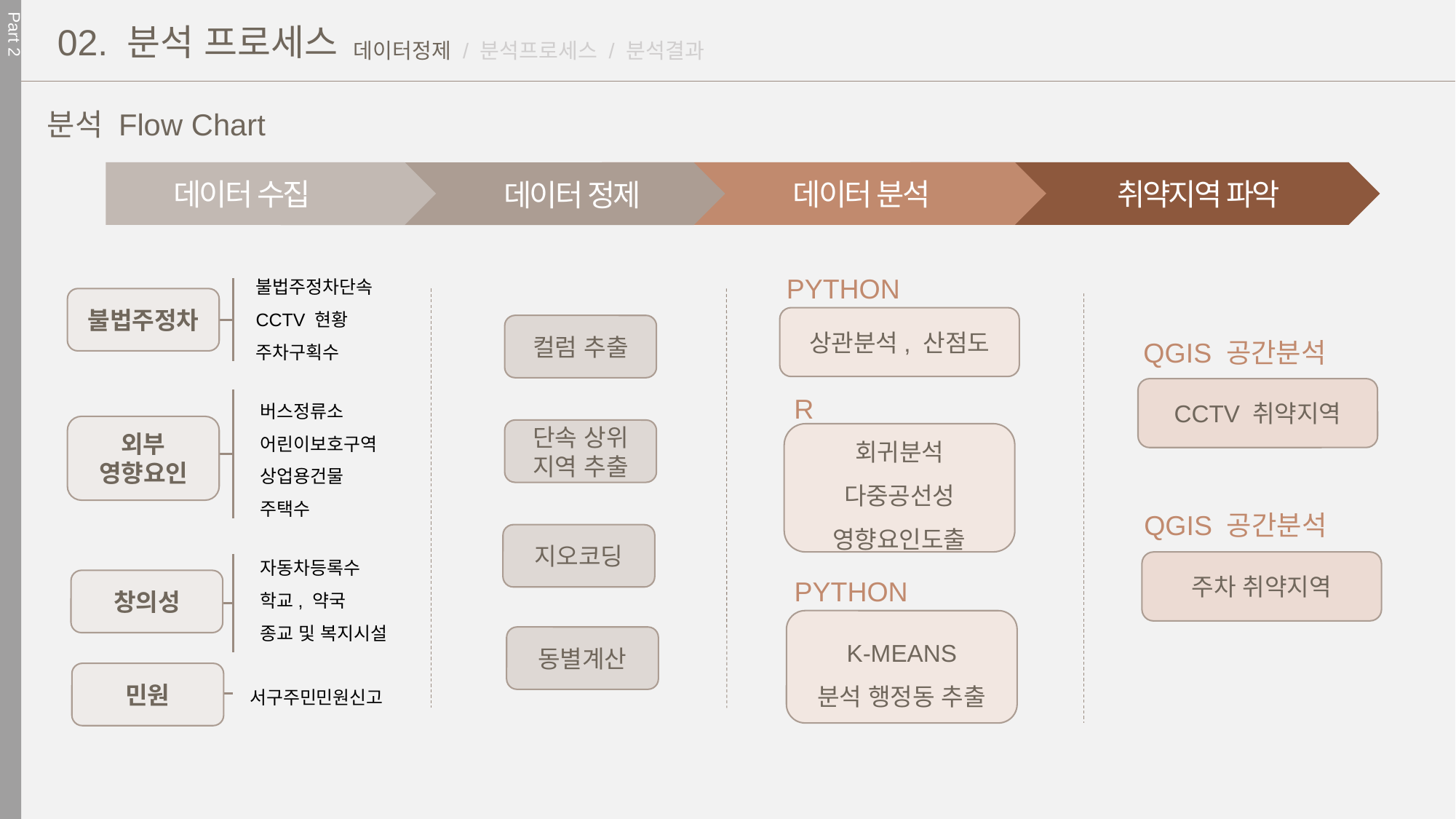

Part 2
02. 분석 프로세스
데이터정제 / 분석프로세스 / 분석결과
분석 Flow Chart

데이터 수집
데이터 정제

데이터 분석
취약지역 파악
불법주정차단속
CCTV 현황
주차구획수
PYTHON
불법주정차
상관분석, 산점도
컬럼 추출
QGIS 공간분석
CCTV 취약지역
버스정류소
어린이보호구역
상업용건물
주택수
R
외부
영향요인
단속 상위 지역 추출
회귀분석
다중공선성
영향요인도출
QGIS 공간분석
지오코딩
자동차등록수
학교, 약국
종교 및 복지시설
주차 취약지역
PYTHON
창의성
K-MEANS
분석 행정동 추출
동별계산
민원
서구주민민원신고